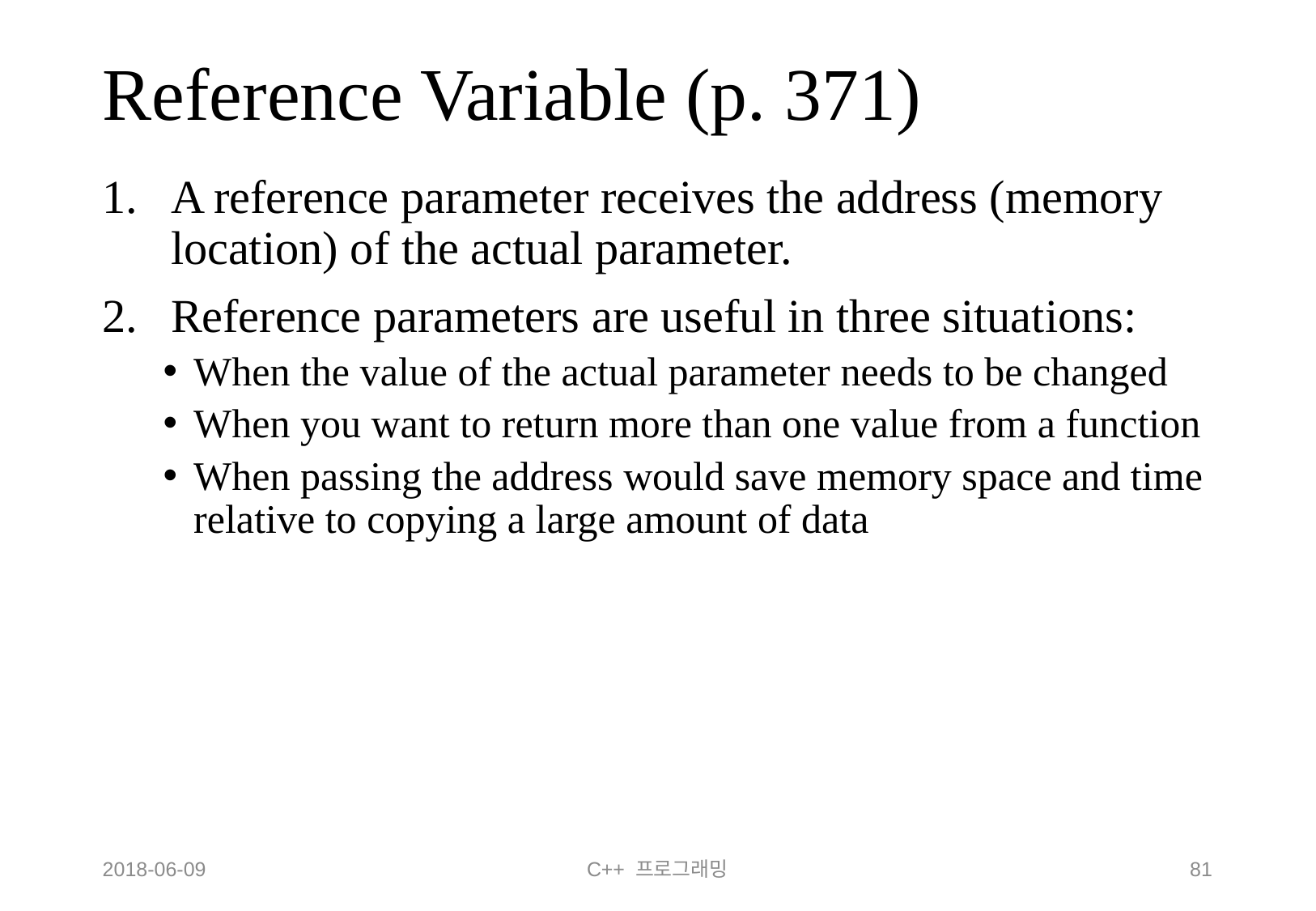

# Reference Variable (p. 371)
A reference parameter receives the address (memory location) of the actual parameter.
Reference parameters are useful in three situations:
When the value of the actual parameter needs to be changed
When you want to return more than one value from a function
When passing the address would save memory space and time relative to copying a large amount of data

2018-06-09
C++ 프로그래밍
81